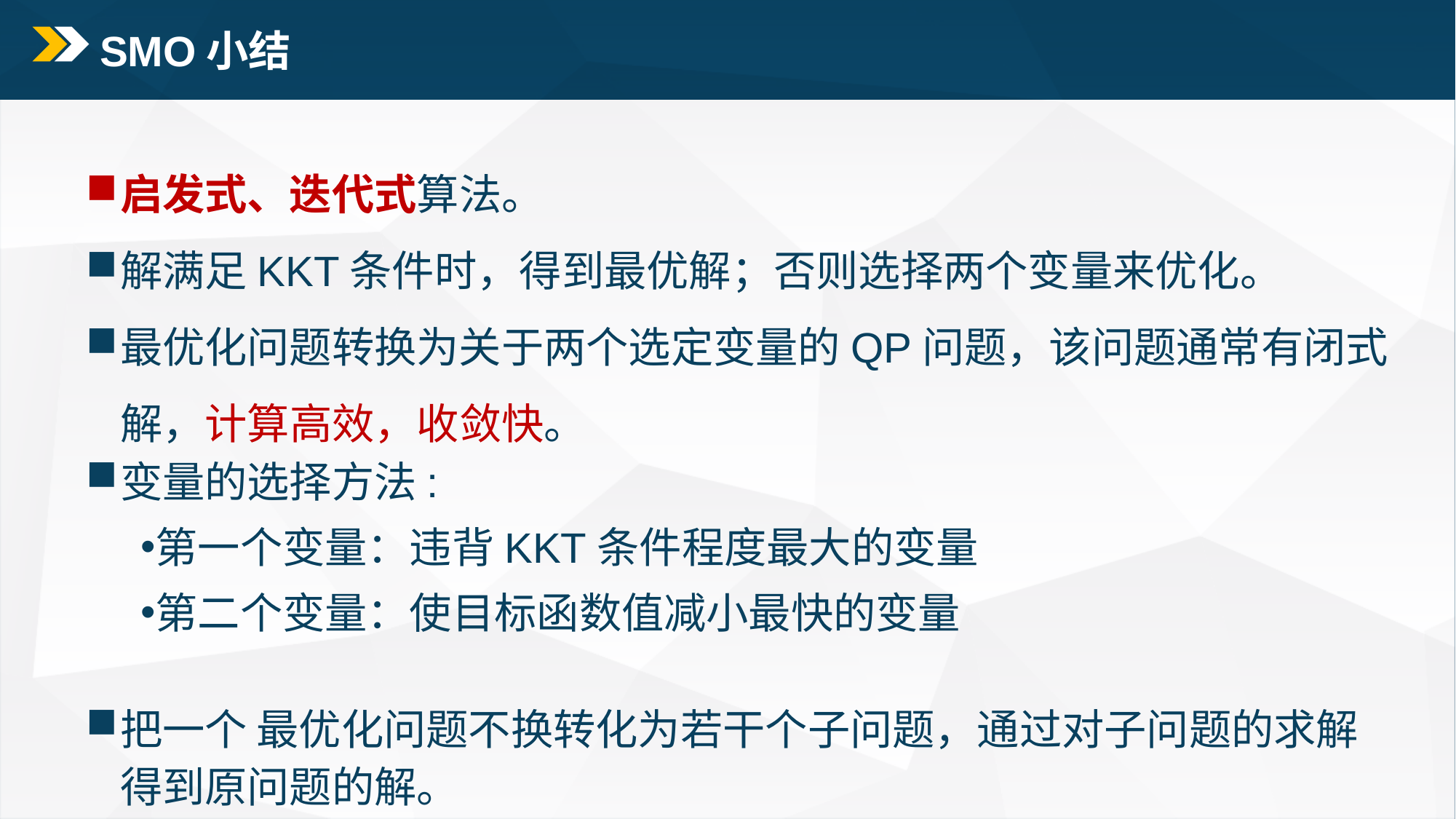

# SMO小结
启发式、迭代式算法。
解满足KKT条件时，得到最优解；否则选择两个变量来优化。
最优化问题转换为关于两个选定变量的QP问题，该问题通常有闭式解，计算高效，收敛快。
变量的选择方法:
第一个变量：违背KKT条件程度最大的变量
第二个变量：使目标函数值减小最快的变量

把一个 最优化问题不换转化为若干个子问题，通过对子问题的求解得到原问题的解。